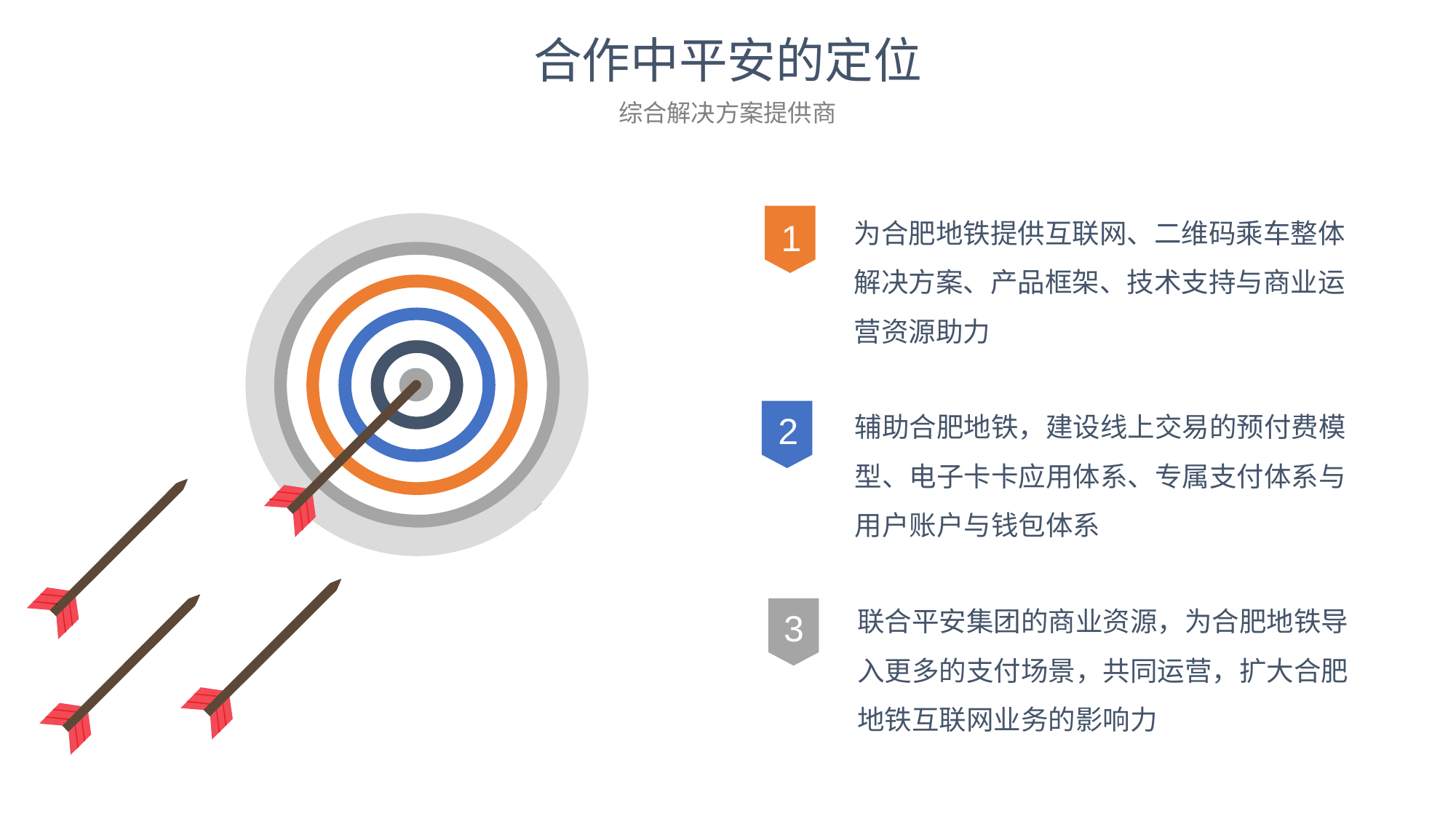

合作中平安的定位
综合解决方案提供商
为合肥地铁提供互联网、二维码乘车整体解决方案、产品框架、技术支持与商业运营资源助力
1

辅助合肥地铁，建设线上交易的预付费模型、电子卡卡应用体系、专属支付体系与用户账户与钱包体系
2

联合平安集团的商业资源，为合肥地铁导入更多的支付场景，共同运营，扩大合肥地铁互联网业务的影响力
3